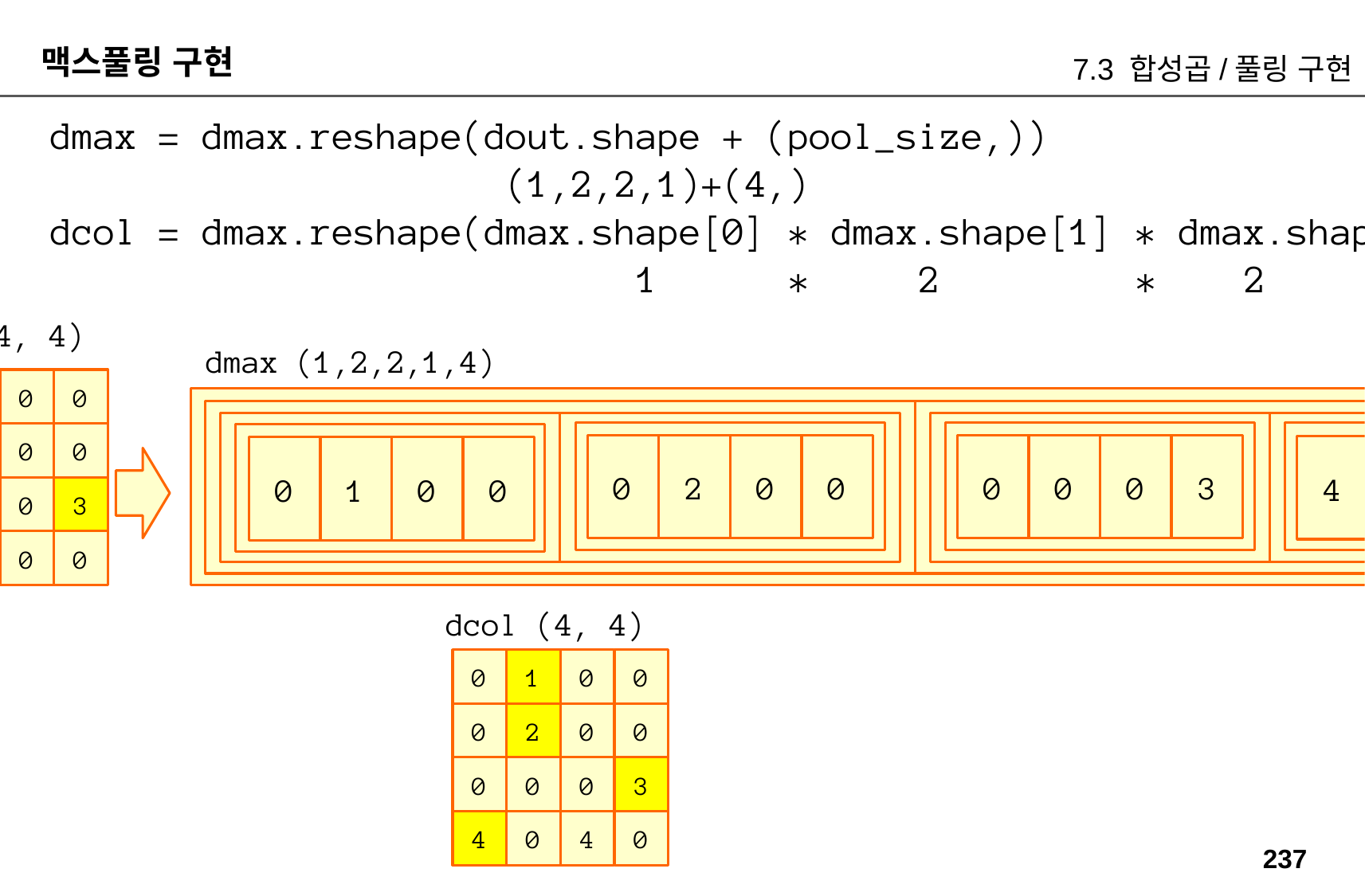

맥스풀링 구현
7.3 합성곱/풀링 구현
dmax = dmax.reshape(dout.shape + (pool_size,))
                     (1,2,2,1)+(4,)
dcol = dmax.reshape(dmax.shape[0] * dmax.shape[1] * dmax.shape[2], -1)
                           1      *     2         *    2
dmax (4, 4)
dmax (1,2,2,1,4)
0
0
1
0

0
0
2
0

0
2
0
0
0
0
0
3
4
0
0
0
0
1
0
0

0
0
0
3
0
4
0
0
dcol (4, 4)
0
1
0
0
0
2
0
0
0
0
0
3
4
0
4
0